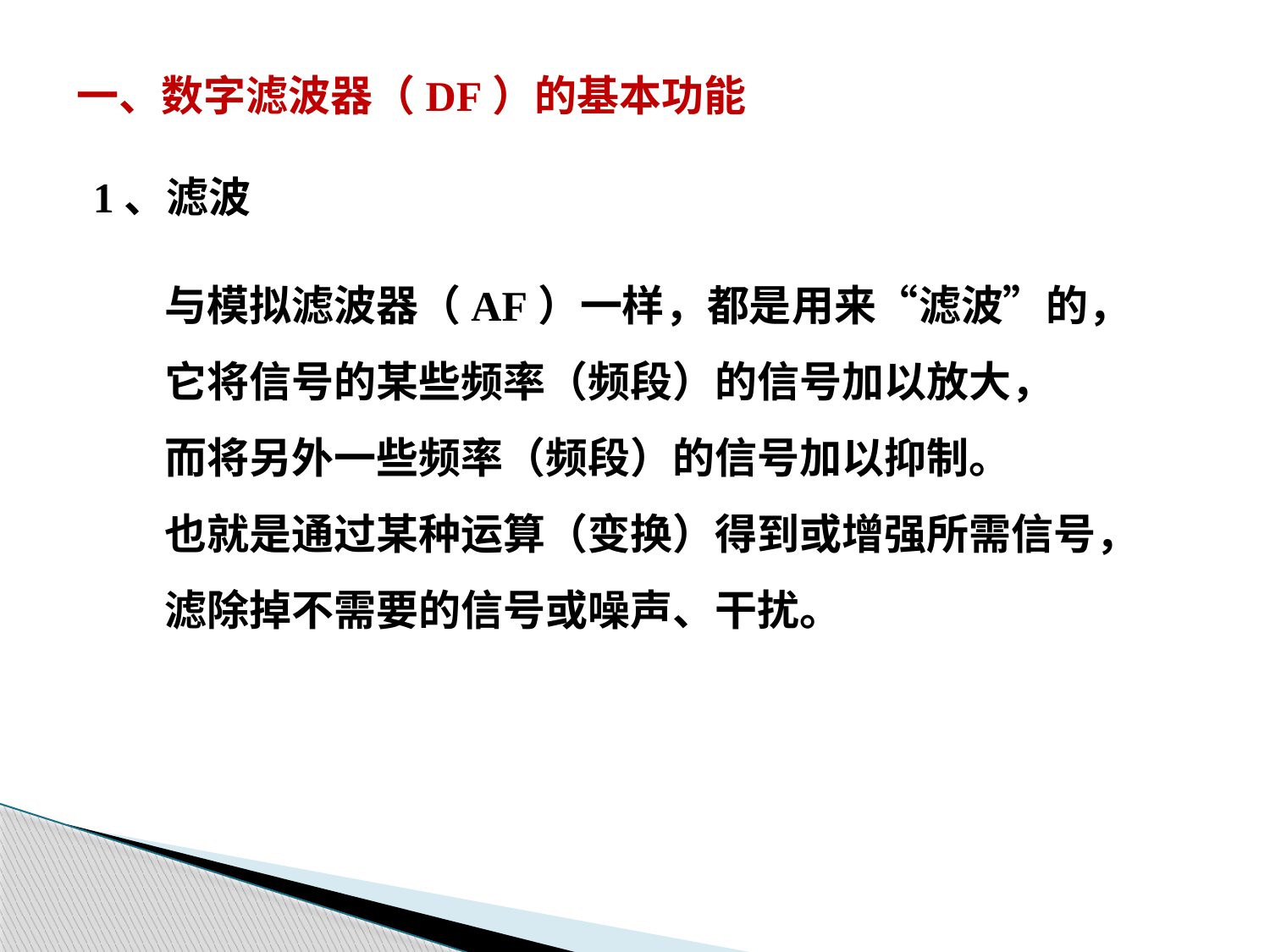

一、数字滤波器（DF）的基本功能
1、滤波
与模拟滤波器（AF）一样，都是用来“滤波”的，
它将信号的某些频率（频段）的信号加以放大，
而将另外一些频率（频段）的信号加以抑制。
也就是通过某种运算（变换）得到或增强所需信号，
滤除掉不需要的信号或噪声、干扰。